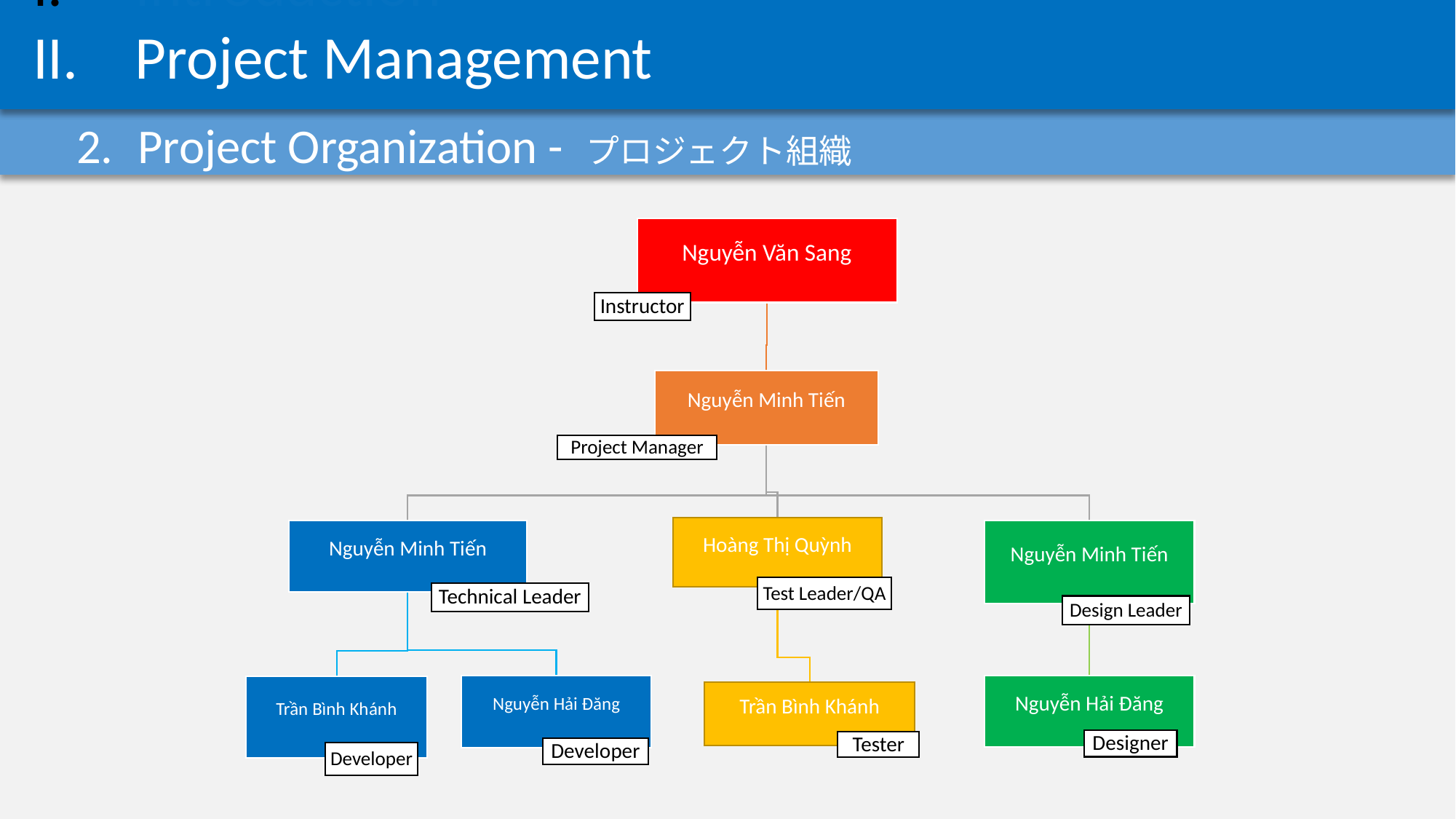

Introduction
Project Management

Project Organization - プロジェクト組織
Nguyễn Văn Sang
Instructor
Nguyễn Minh Tiến
Project Manager
Nguyễn Minh Tiến
Technical Leader
Trần Bình Khánh
Developer
Nguyễn Hải Đăng
Developer
Hoàng Thị Quỳnh
Test Leader/QA
Trần Bình Khánh
Tester
Nguyễn Minh Tiến
Design Leader
Nguyễn Hải Đăng
Designer